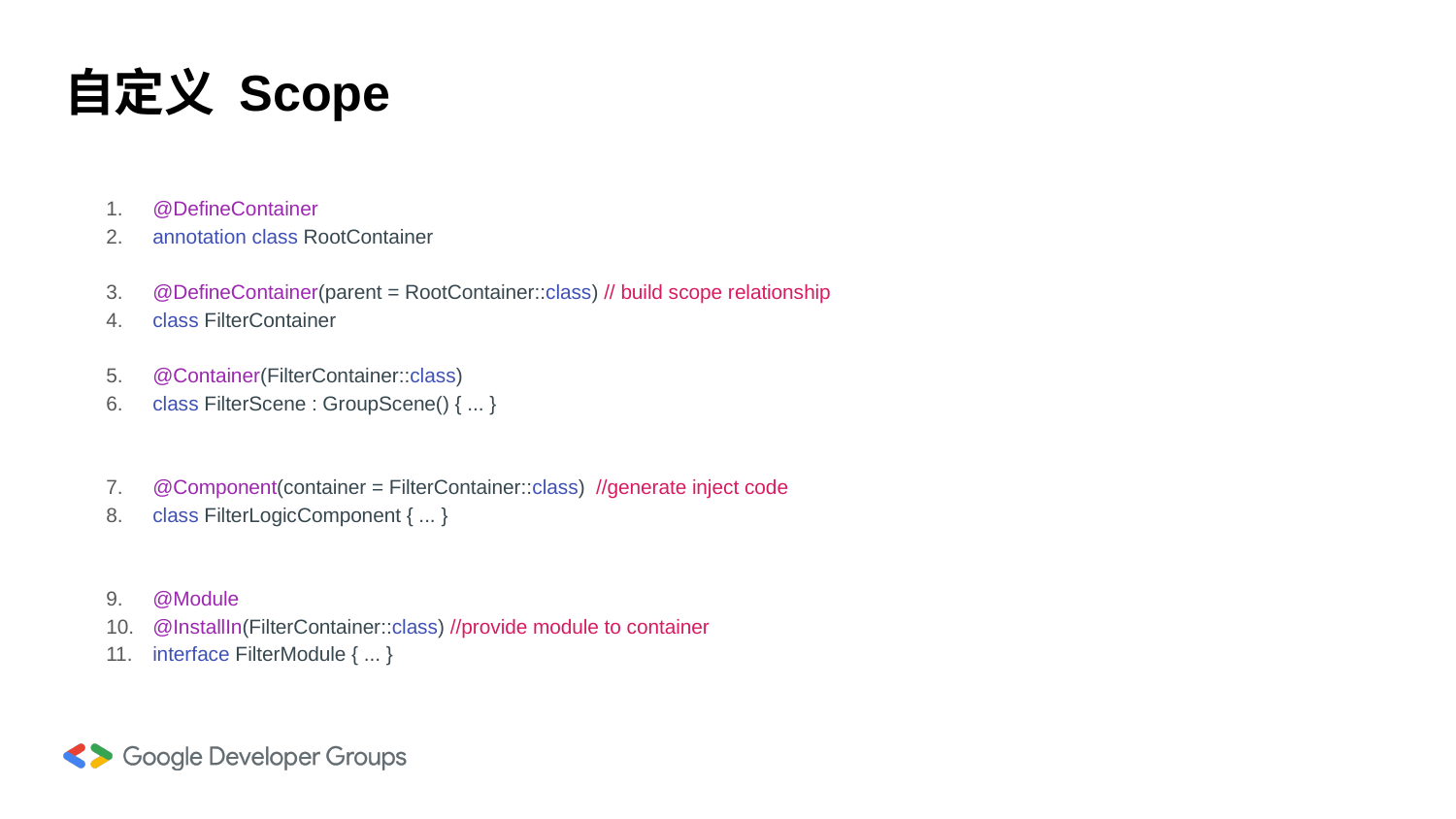

# 自定义 Scope
@DefineContainer
annotation class RootContainer

@DefineContainer(parent = RootContainer::class) // build scope relationship
class FilterContainer

@Container(FilterContainer::class)
class FilterScene : GroupScene() { ... }

@Component(container = FilterContainer::class)  //generate inject code
class FilterLogicComponent { ... }

@Module
@InstallIn(FilterContainer::class) //provide module to container
interface FilterModule { ... }